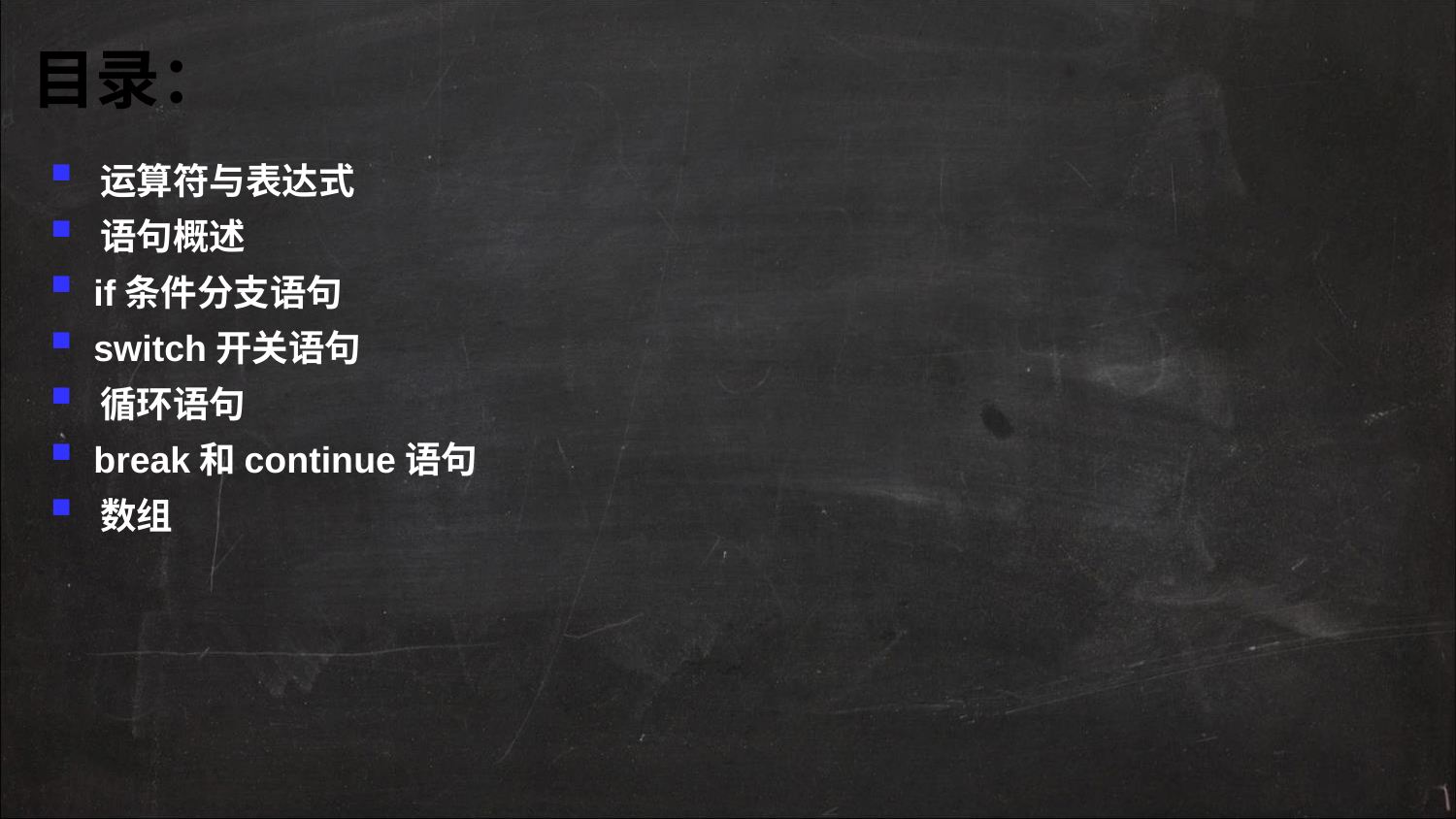

目录：
 运算符与表达式
 语句概述
 if条件分支语句
 switch开关语句
 循环语句
 break和continue语句
 数组